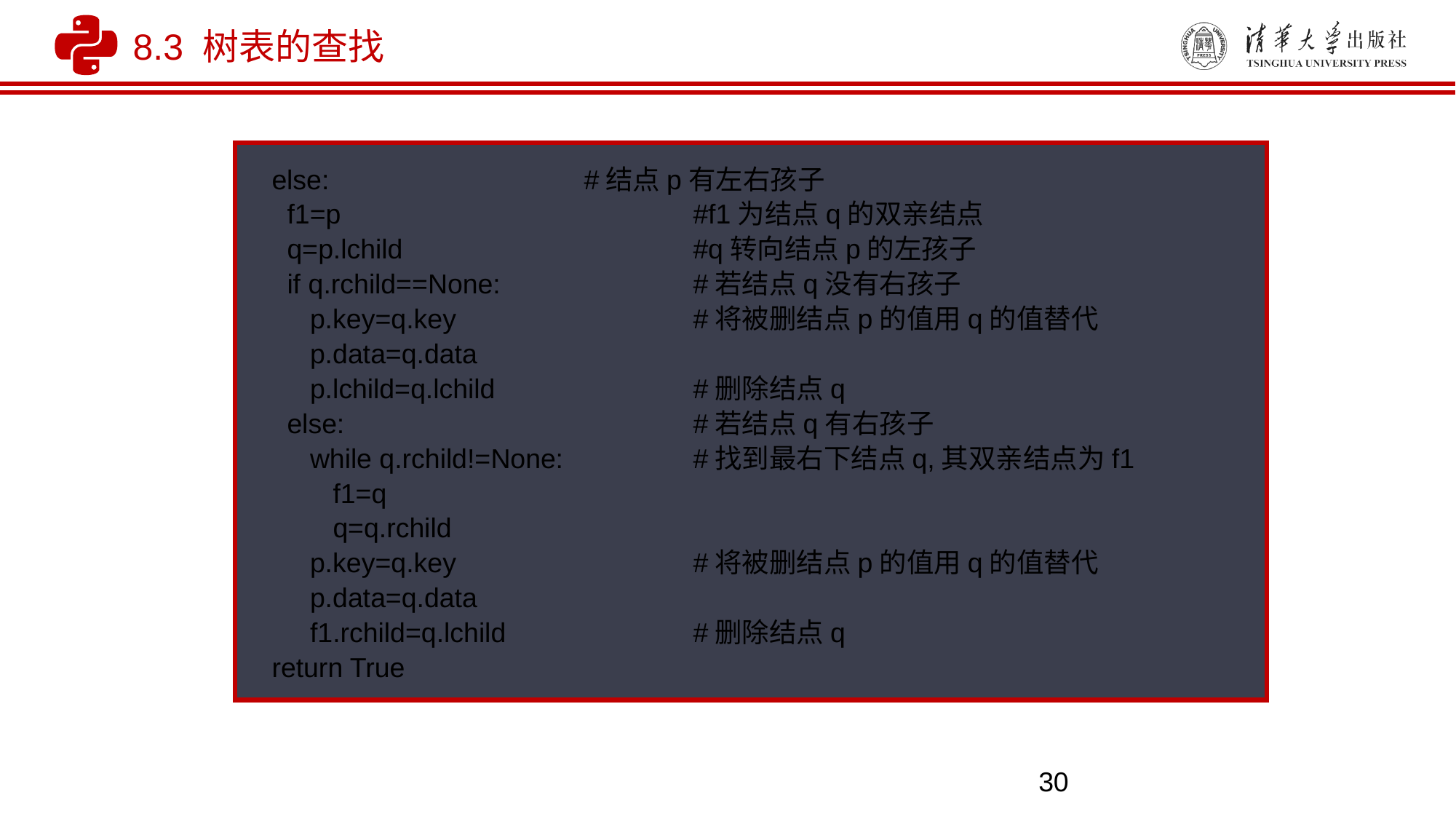

8.3 树表的查找
  else:                           	#结点p有左右孩子
    f1=p 				#f1为结点q的双亲结点
    q=p.lchild             		#q转向结点p的左孩子
    if q.rchild==None:		#若结点q没有右孩子
       p.key=q.key			#将被删结点p的值用q的值替代
       p.data=q.data
       p.lchild=q.lchild		#删除结点q
    else:				#若结点q有右孩子
       while q.rchild!=None: 		#找到最右下结点q,其双亲结点为f1
          f1=q
          q=q.rchild
       p.key=q.key			#将被删结点p的值用q的值替代
       p.data=q.data
       f1.rchild=q.lchild		#删除结点q
  return True
30